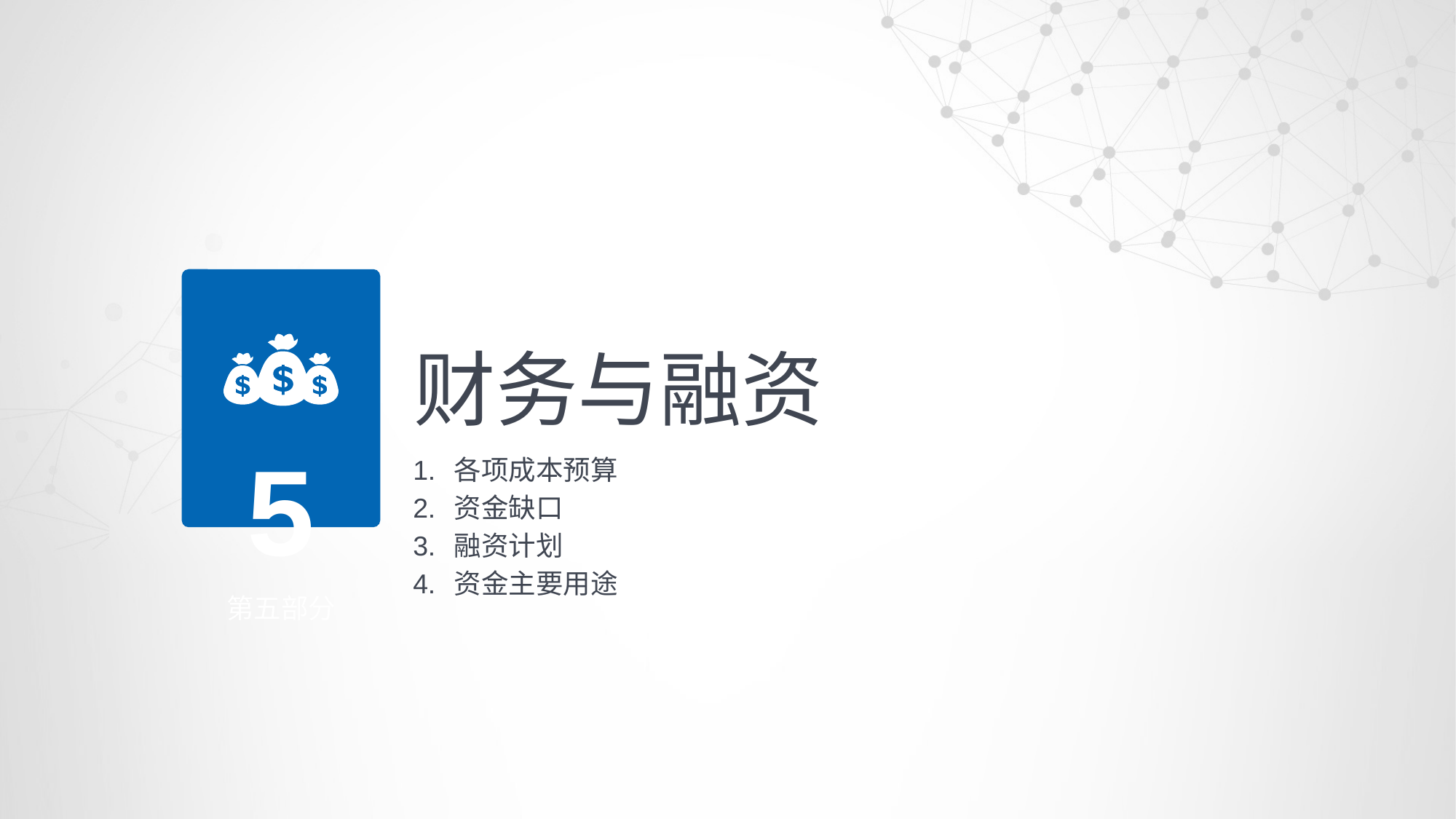

财务与融资

5
各项成本预算
资金缺口
融资计划
资金主要用途
第五部分